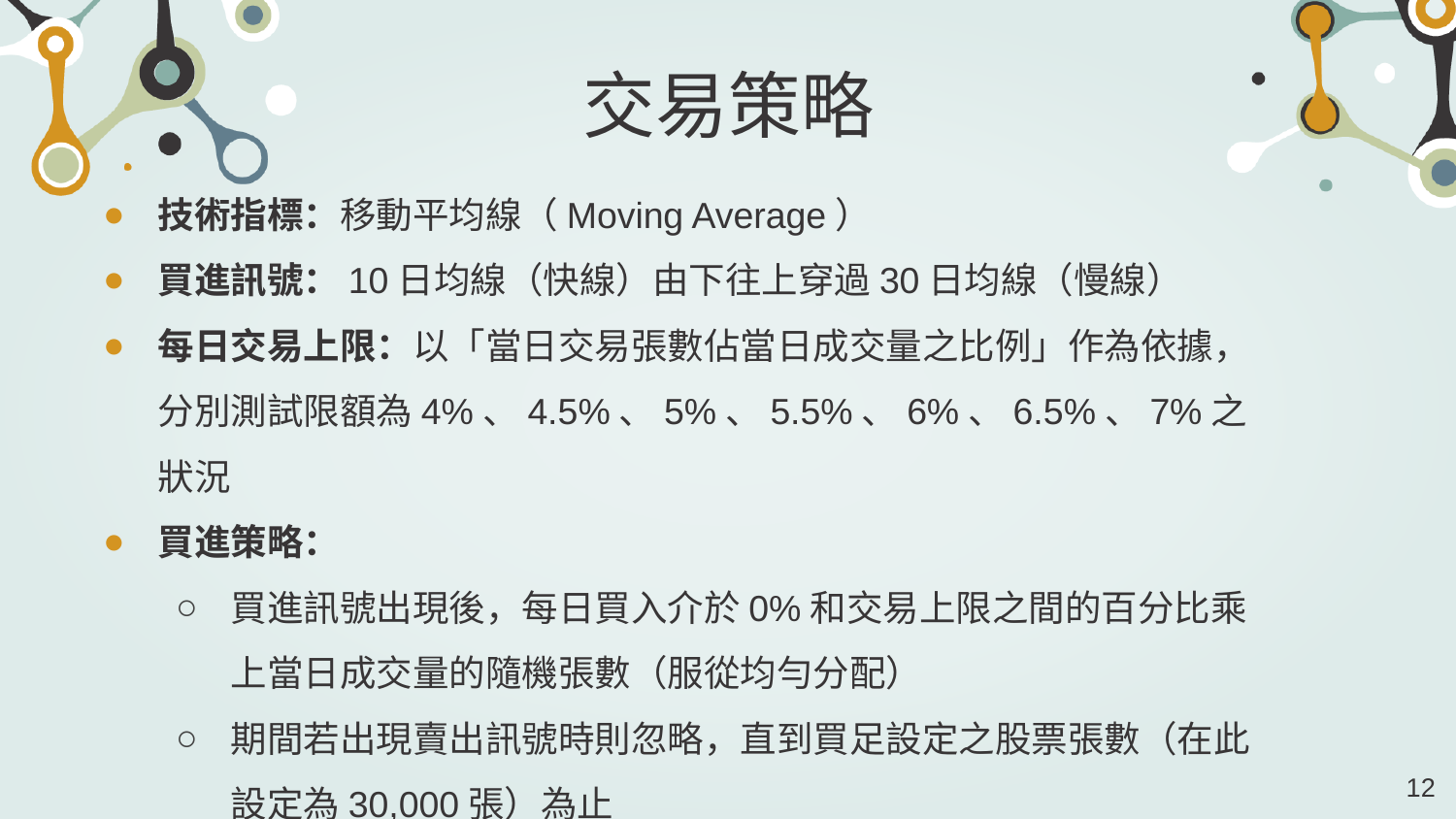

# 交易策略

技術指標：移動平均線（Moving Average）
買進訊號：10日均線（快線）由下往上穿過30日均線（慢線）
每日交易上限：以「當日交易張數佔當日成交量之比例」作為依據，分別測試限額為4%、4.5%、5%、5.5%、6%、6.5%、7%之狀況
買進策略：
買進訊號出現後，每日買入介於0%和交易上限之間的百分比乘上當日成交量的隨機張數（服從均勻分配）
期間若出現賣出訊號時則忽略，直到買足設定之股票張數（在此設定為30,000張）為止
12